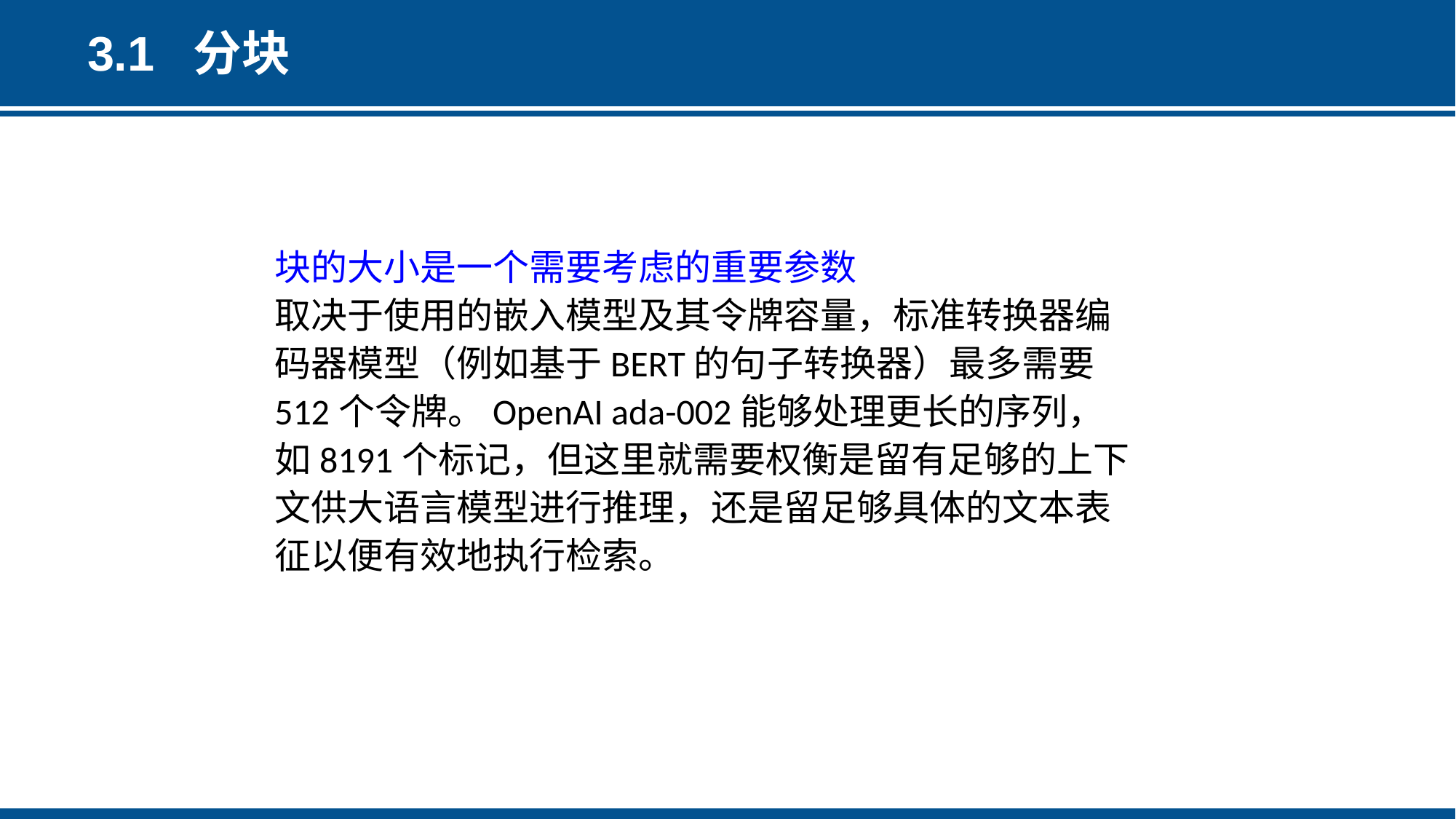

# 3.1  分块

块的大小是一个需要考虑的重要参数
取决于使用的嵌入模型及其令牌容量，标准转换器编码器模型（例如基于BERT的句子转换器）最多需要512个令牌。OpenAI ada-002能够处理更长的序列，如8191个标记，但这里就需要权衡是留有足够的上下文供大语言模型进行推理，还是留足够具体的文本表征以便有效地执行检索。